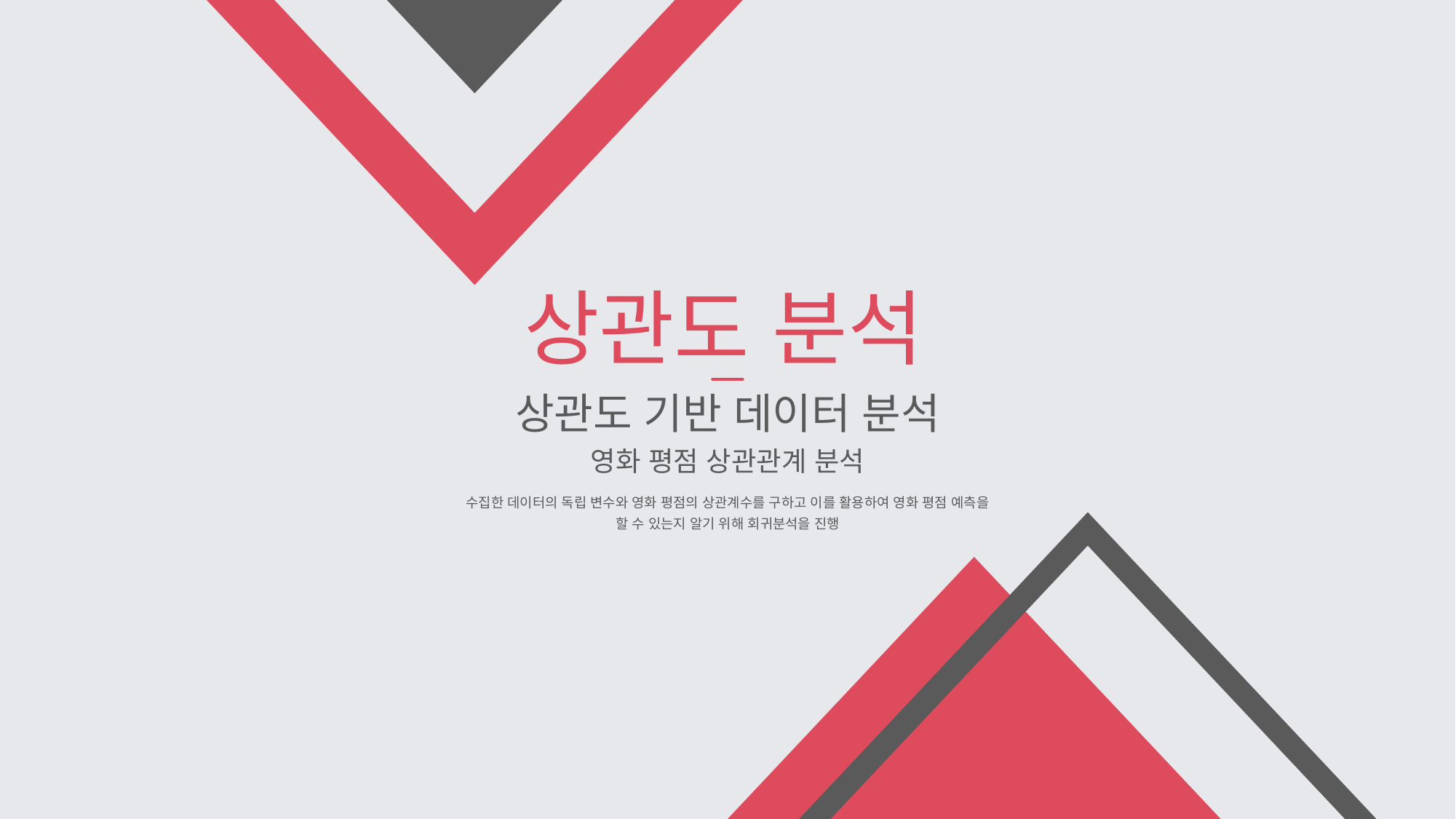

상관도 분석
상관도 기반 데이터 분석
영화 평점 상관관계 분석
수집한 데이터의 독립 변수와 영화 평점의 상관계수를 구하고 이를 활용하여 영화 평점 예측을 할 수 있는지 알기 위해 회귀분석을 진행